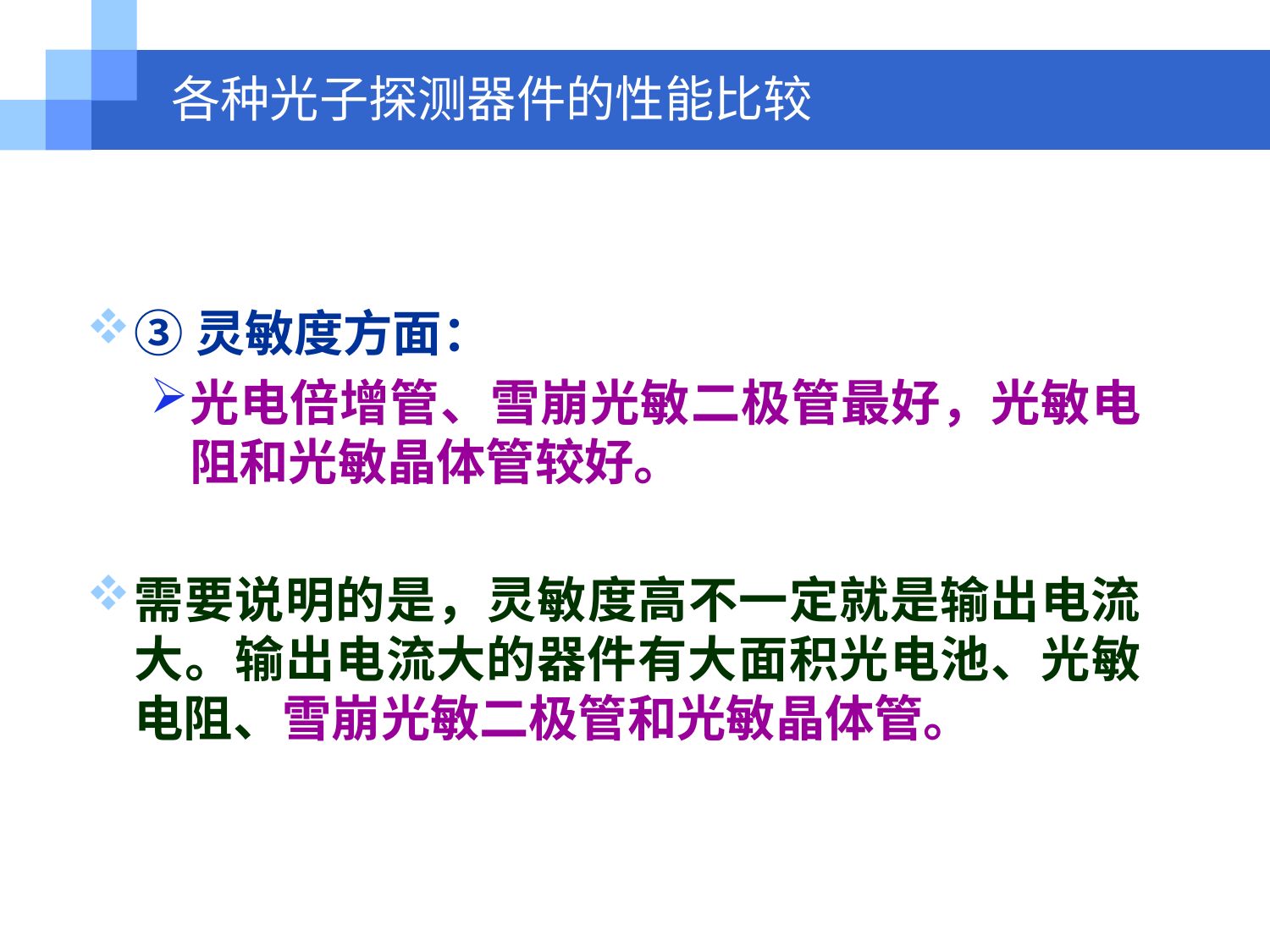

# 各种光子探测器件的性能比较
③灵敏度方面：
光电倍增管、雪崩光敏二极管最好，光敏电阻和光敏晶体管较好。

需要说明的是，灵敏度高不一定就是输出电流大。输出电流大的器件有大面积光电池、光敏电阻、雪崩光敏二极管和光敏晶体管。